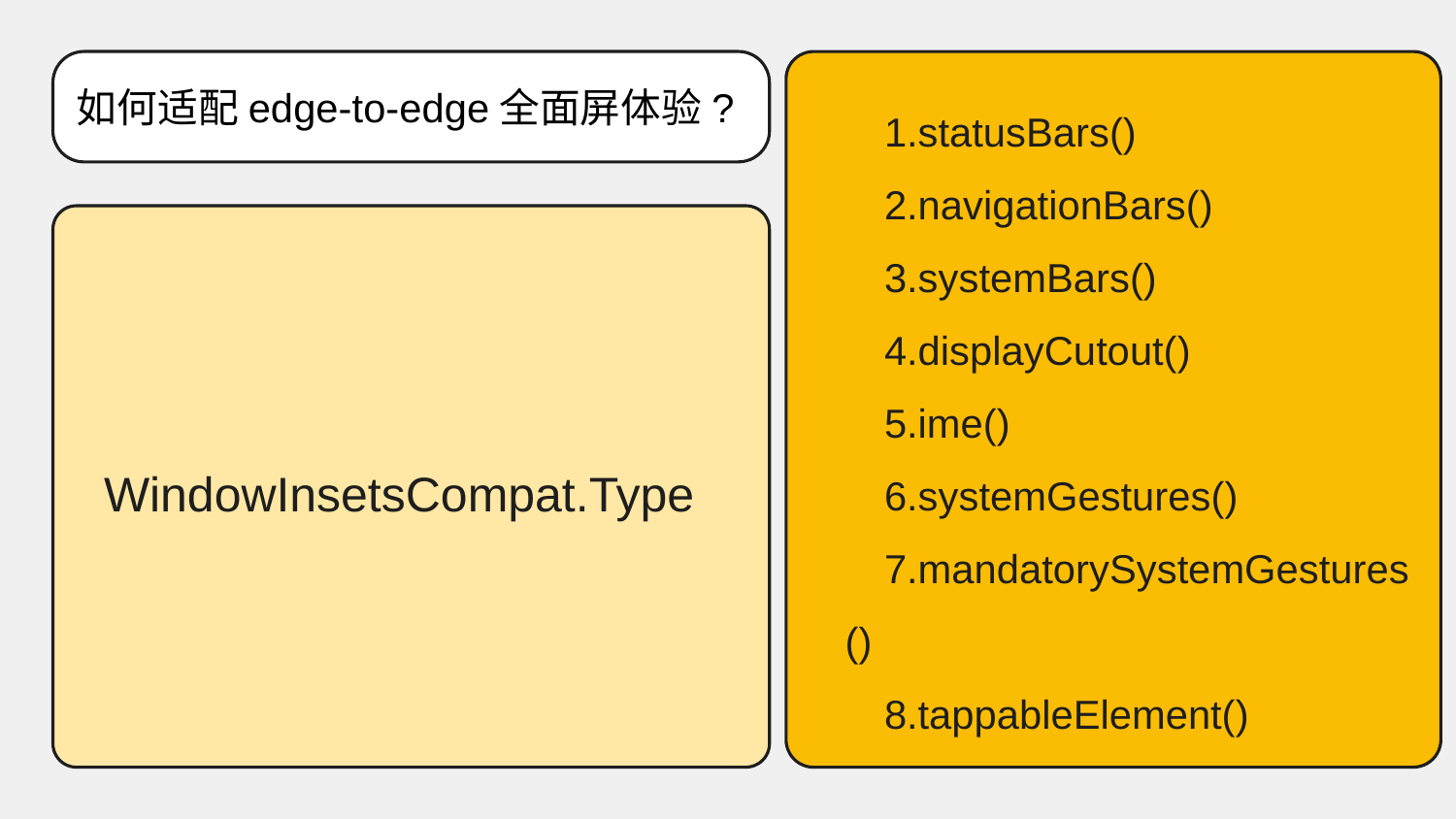

如何适配edge-to-edge全面屏体验?
statusBars()
navigationBars()
systemBars()
displayCutout()
ime()
systemGestures()
mandatorySystemGestures()
tappableElement()

WindowInsetsCompat.Type